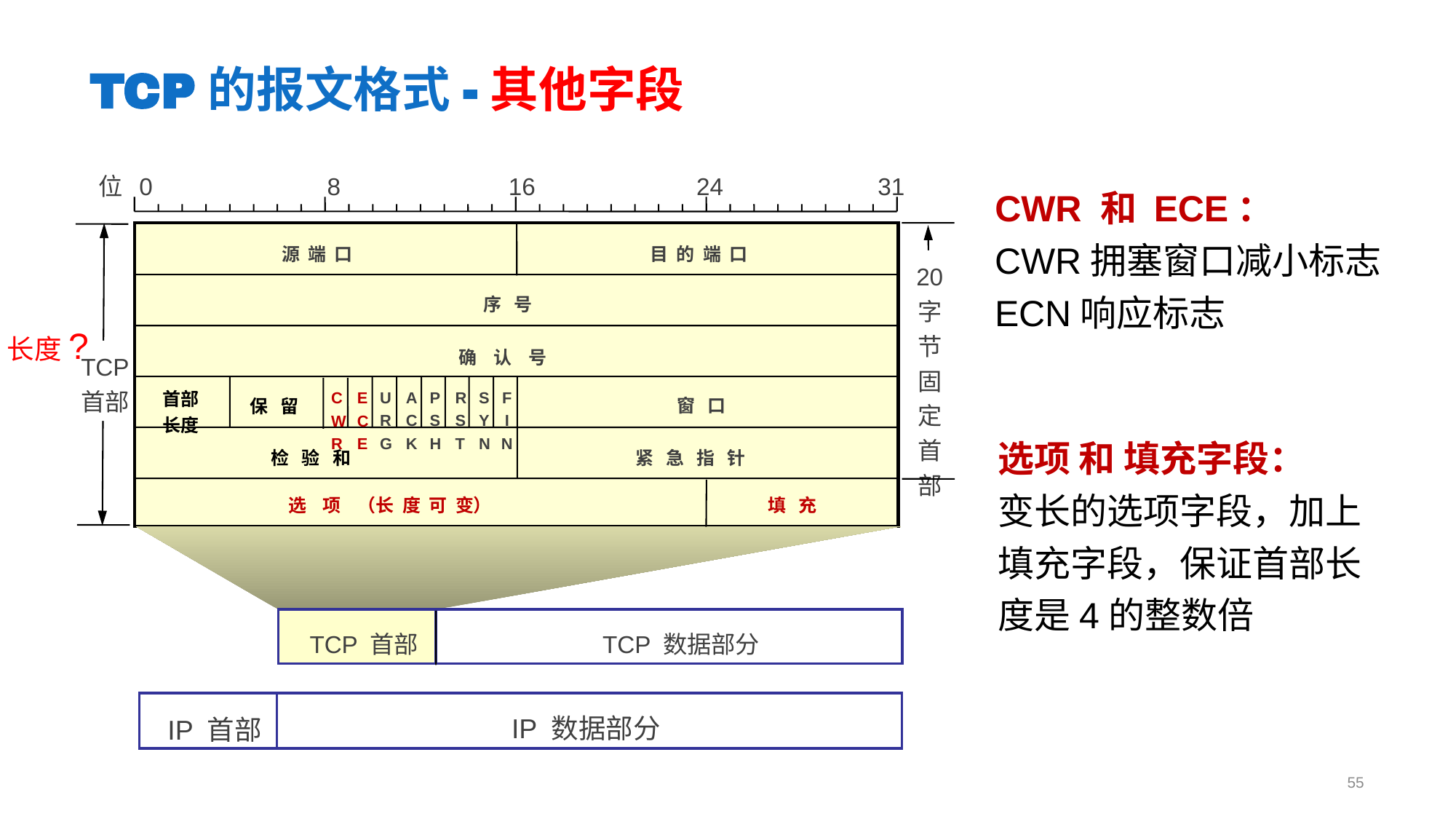

# TCP的报文格式-其他字段
位  0                          8                         16                        24                       31
CWR 和 ECE：
CWR拥塞窗口减小标志
ECN响应标志

源  端  口
目  的  端  口
20
字节
固定
首部

序   号
长度?

确    认    号
TCP
首部

C
W
R
E
C
E
首部
长度
U
R
G
A
C
K
P
S
H
R
S
T
S
Y
N
F
I
N
窗   口
保   留
选项 和 填充字段：
变长的选项字段，加上填充字段，保证首部长度是4的整数倍

检   验   和
紧   急   指   针

选    项    （长  度  可  变）
填   充

TCP 首部
TCP 数据部分

IP 数据部分
IP 首部
55